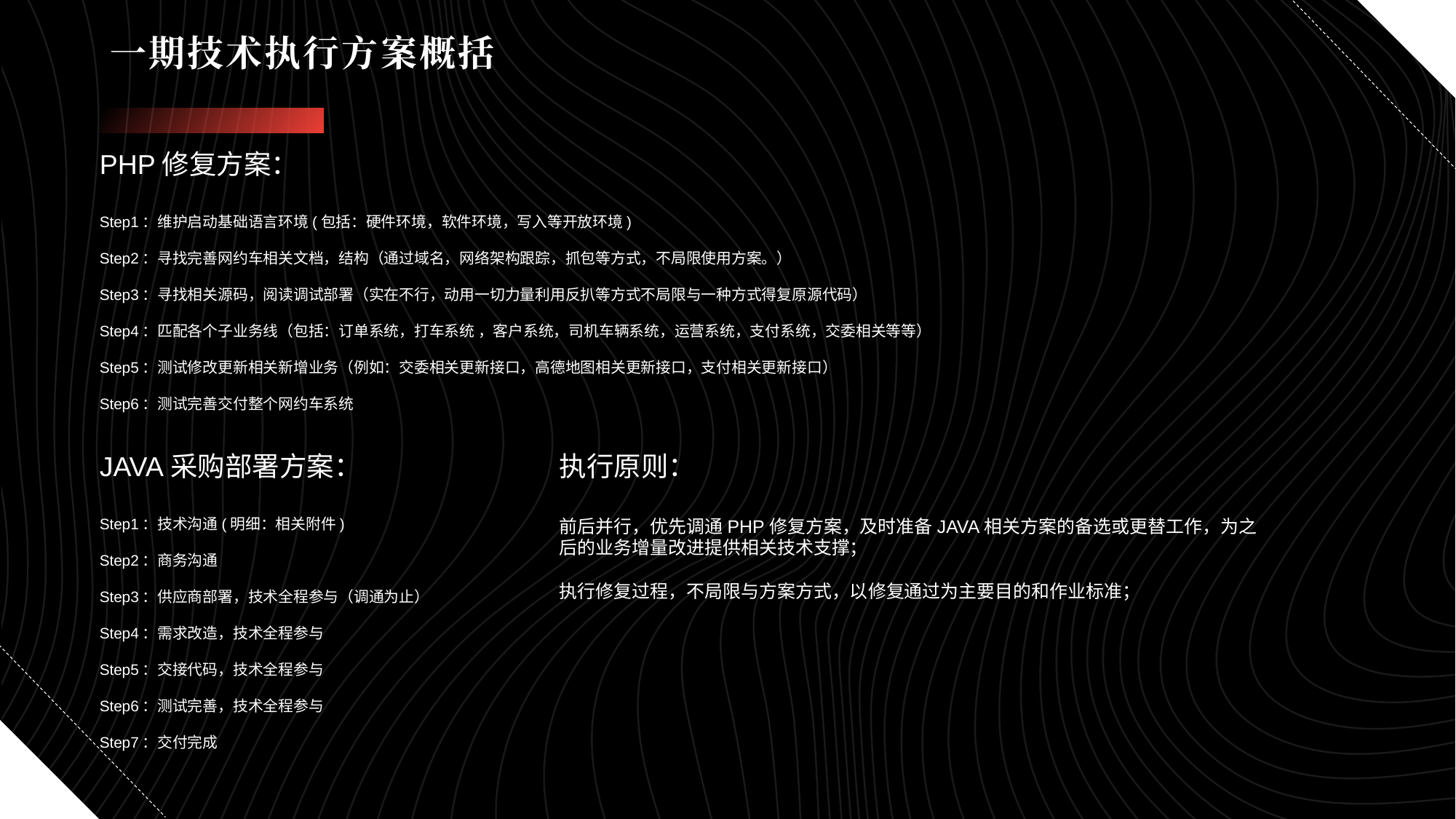

# 一期技术执行方案概括
PHP修复方案：

Step1：维护启动基础语言环境(包括：硬件环境，软件环境，写入等开放环境)

Step2：寻找完善网约车相关文档，结构（通过域名，网络架构跟踪，抓包等方式，不局限使用方案。）

Step3：寻找相关源码，阅读调试部署（实在不行，动用一切力量利用反扒等方式不局限与一种方式得复原源代码）

Step4：匹配各个子业务线（包括：订单系统，打车系统 ，客户系统，司机车辆系统，运营系统，支付系统，交委相关等等）

Step5：测试修改更新相关新增业务（例如：交委相关更新接口，高德地图相关更新接口，支付相关更新接口）

Step6：测试完善交付整个网约车系统
JAVA采购部署方案：

Step1：技术沟通(明细：相关附件)

Step2：商务沟通

Step3：供应商部署，技术全程参与（调通为止）

Step4：需求改造，技术全程参与

Step5：交接代码，技术全程参与

Step6：测试完善，技术全程参与

Step7：交付完成
执行原则：

前后并行，优先调通PHP修复方案，及时准备JAVA相关方案的备选或更替工作，为之后的业务增量改进提供相关技术支撑；

执行修复过程，不局限与方案方式，以修复通过为主要目的和作业标准；